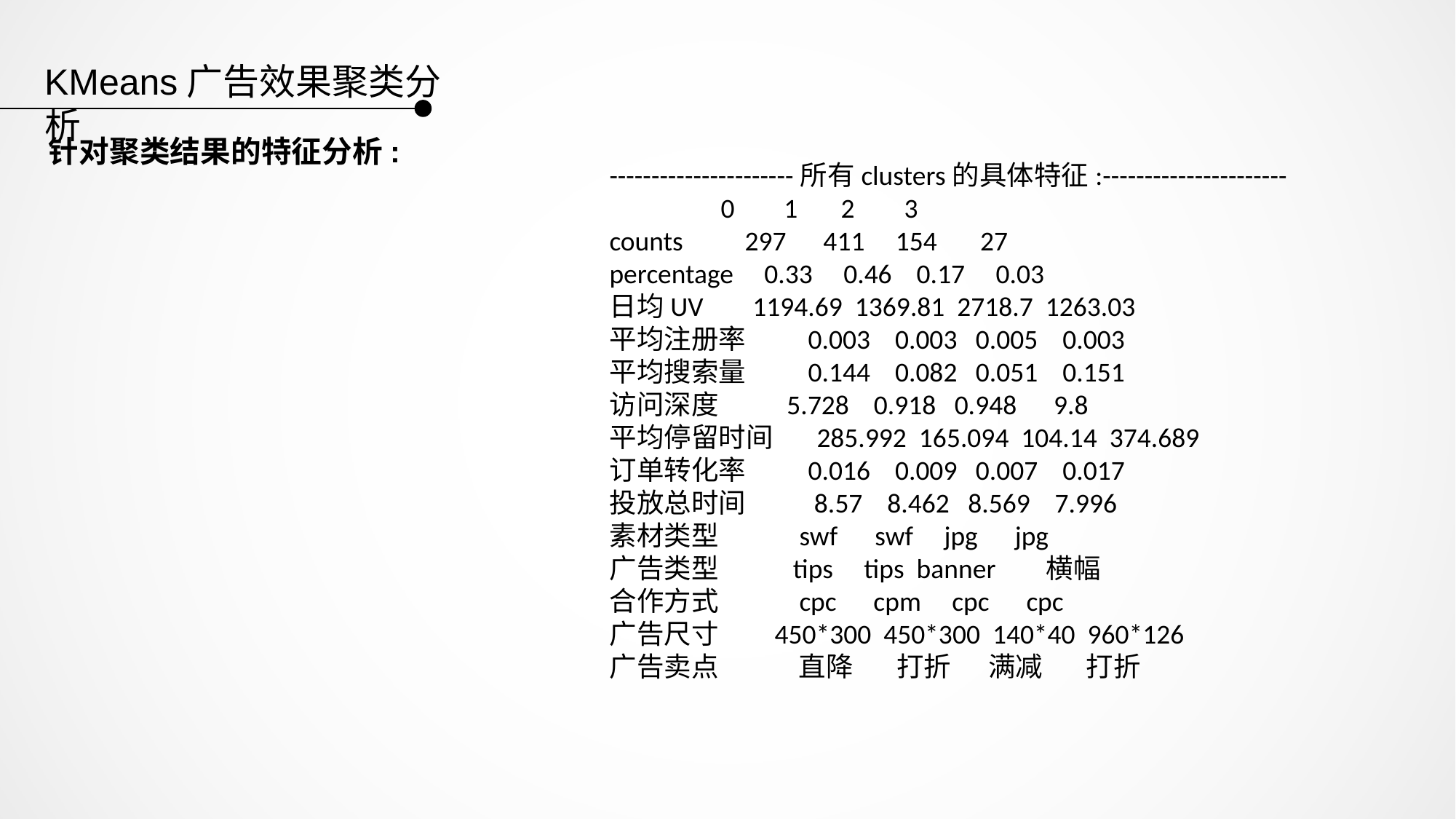

KMeans广告效果聚类分析

针对聚类结果的特征分析:
----------------------所有clusters的具体特征:----------------------
                  0        1       2        3
counts          297      411     154       27
percentage     0.33     0.46    0.17     0.03
日均UV        1194.69  1369.81  2718.7  1263.03
平均注册率         0.003    0.003   0.005    0.003
平均搜索量         0.144    0.082   0.051    0.151
访问深度          5.728    0.918   0.948      9.8
平均停留时间      285.992  165.094  104.14  374.689
订单转化率         0.016    0.009   0.007    0.017
投放总时间          8.57    8.462   8.569    7.996
素材类型            swf      swf     jpg      jpg
广告类型           tips     tips  banner       横幅
合作方式            cpc      cpm     cpc      cpc
广告尺寸        450*300  450*300  140*40  960*126
广告卖点             直降       打折      满减       打折